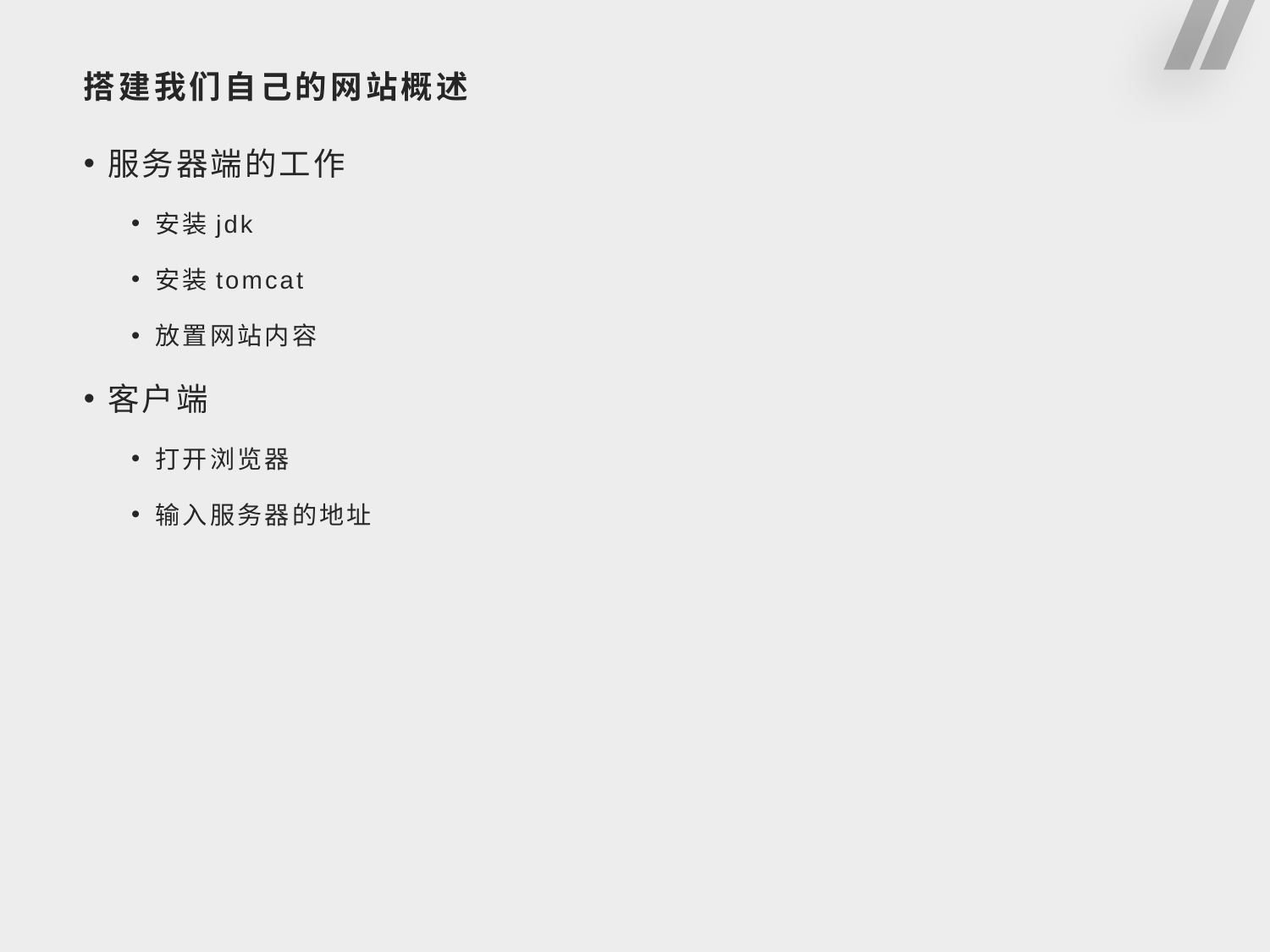

# 搭建我们自己的网站概述
服务器端的工作
安装jdk
安装tomcat
放置网站内容
客户端
打开浏览器
输入服务器的地址